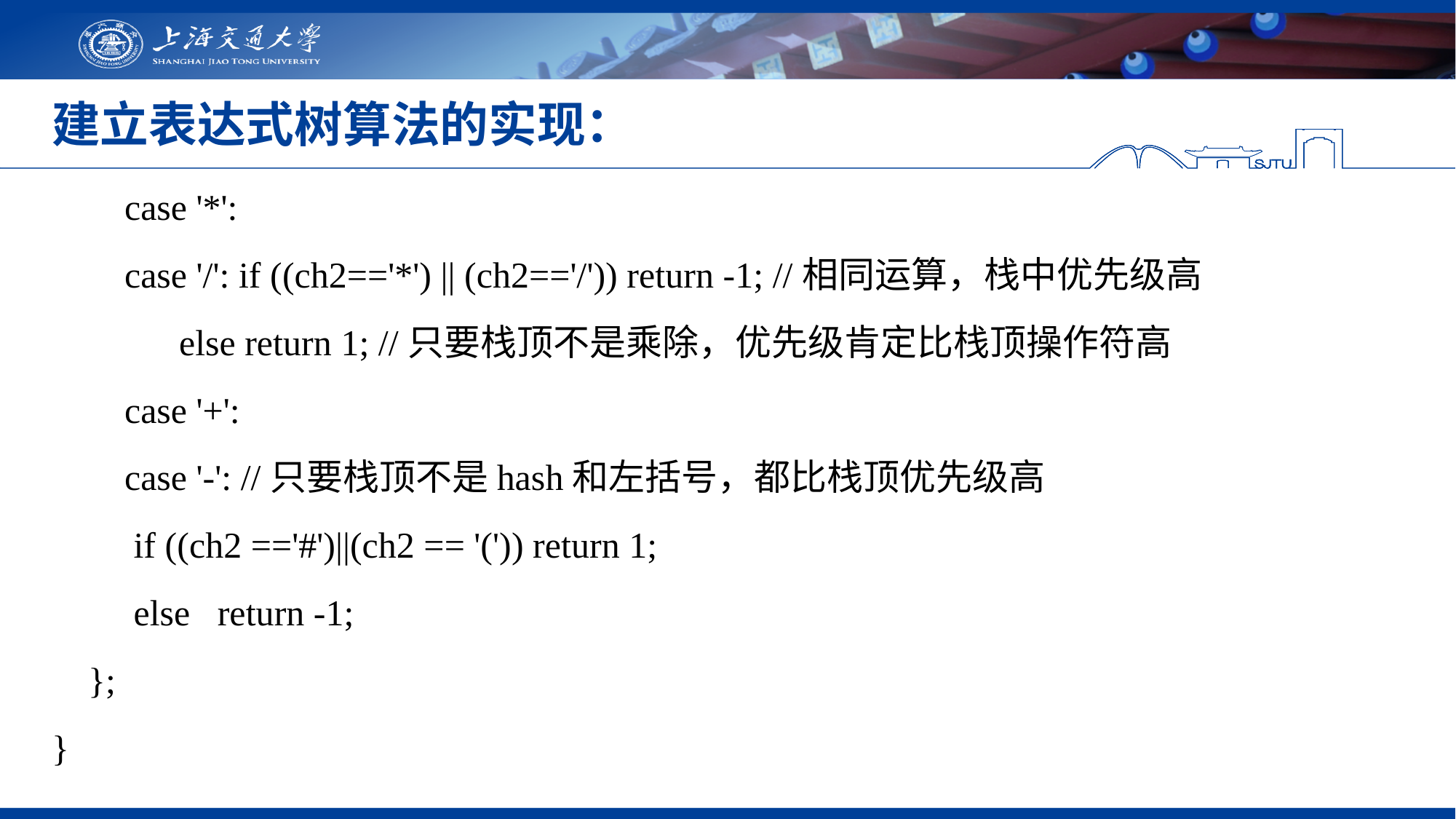

# 建立表达式树算法的实现：
        case '*':
        case '/': if ((ch2=='*') || (ch2=='/')) return -1; //相同运算，栈中优先级高
              else return 1; //只要栈顶不是乘除，优先级肯定比栈顶操作符高
        case '+':
        case '-': //只要栈顶不是hash和左括号，都比栈顶优先级高
         if ((ch2 =='#')||(ch2 == '(')) return 1;
         else   return -1;
    };
}